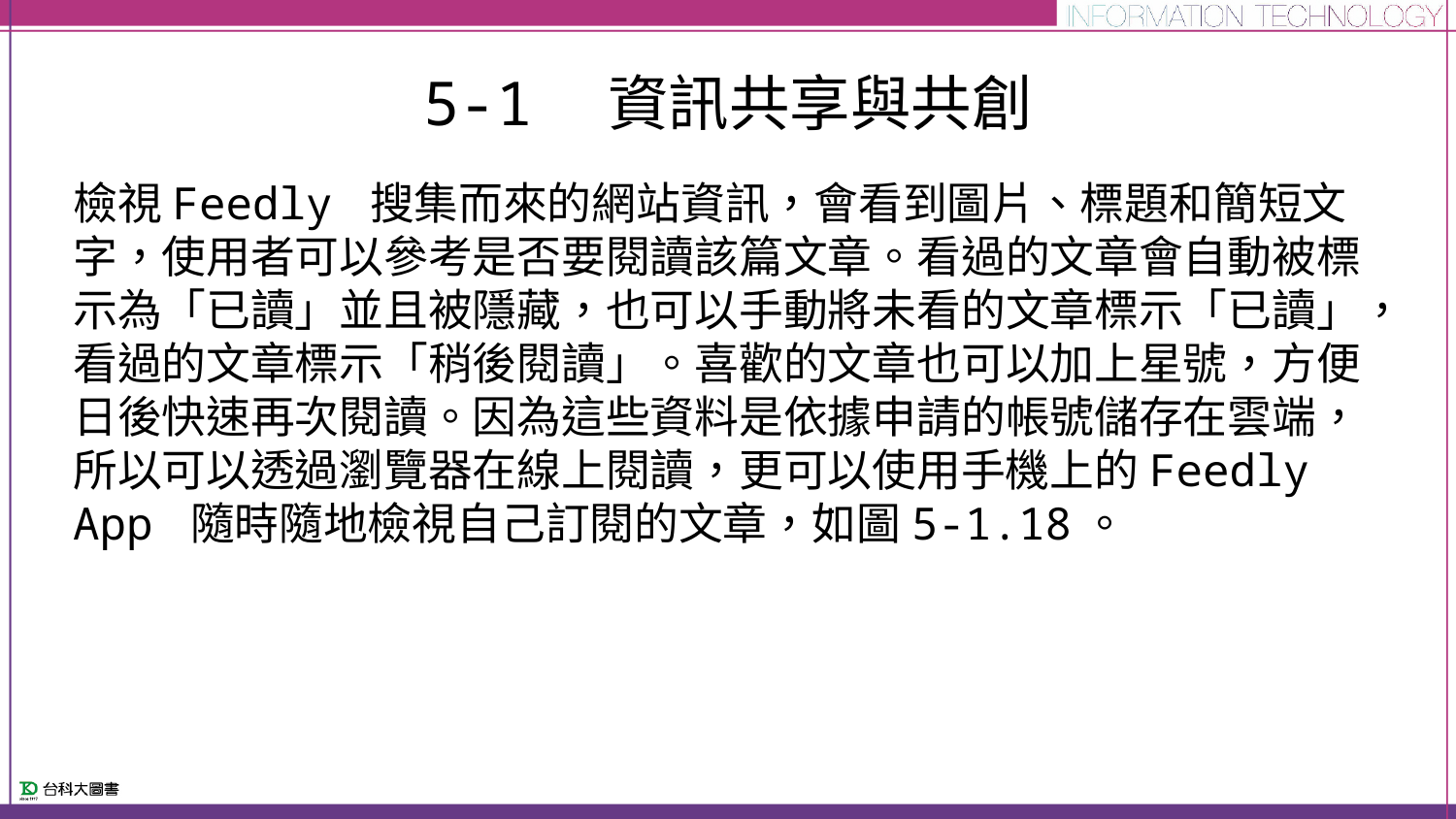

# 5-1　資訊共享與共創
檢視Feedly 搜集而來的網站資訊，會看到圖片、標題和簡短文字，使用者可以參考是否要閱讀該篇文章。看過的文章會自動被標示為「已讀」並且被隱藏，也可以手動將未看的文章標示「已讀」，看過的文章標示「稍後閱讀」。喜歡的文章也可以加上星號，方便日後快速再次閱讀。因為這些資料是依據申請的帳號儲存在雲端，所以可以透過瀏覽器在線上閱讀，更可以使用手機上的Feedly App 隨時隨地檢視自己訂閱的文章，如圖5-1.18。